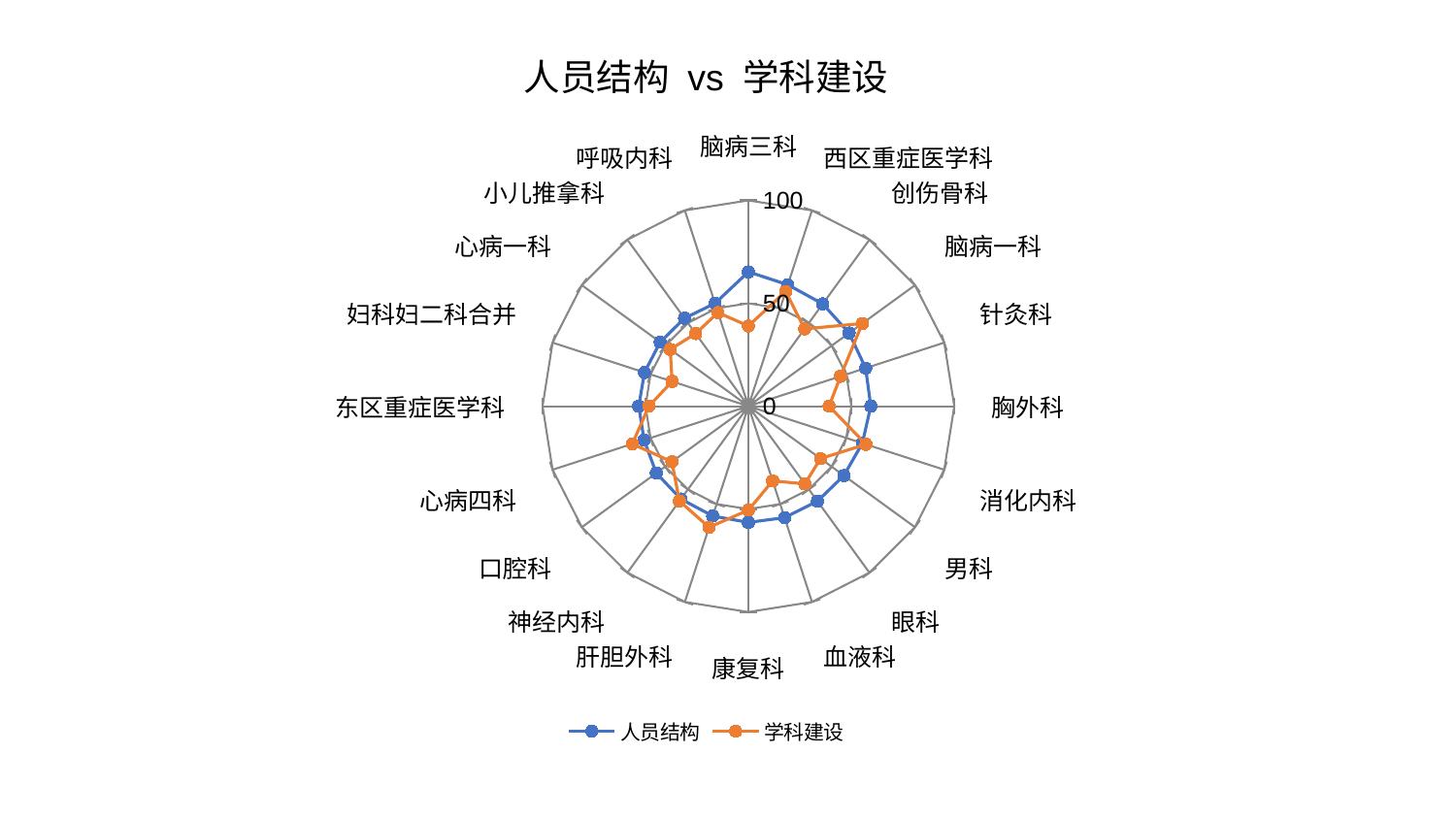

### Chart: 人员结构 vs 学科建设

| Category | 人员结构 | 学科建设 |
|---|---|---|
| 脑病三科 | 65.258783865856 | 38.98113090714721 |
| 西区重症医学科 | 62.05271685492941 | 58.63593955212935 |
| 创伤骨科 | 61.425726482530145 | 46.450252269248104 |
| 脑病一科 | 60.469510472327215 | 68.38467501444802 |
| 针灸科 | 59.87580342904919 | 47.04131439817536 |
| 胸外科 | 59.463004012229064 | 39.19387675997659 |
| 消化内科 | 58.205942690406424 | 60.08914713191573 |
| 男科 | 57.34042177581078 | 43.32228767473705 |
| 眼科 | 57.06479309567973 | 46.69163992351449 |
| 血液科 | 56.95563730883416 | 38.149978036796966 |
| 康复科 | 56.46178992531378 | 50.49405812824339 |
| 肝胆外科 | 56.09062323449807 | 61.87321184472327 |
| 神经内科 | 55.77209353779263 | 56.988377398838196 |
| 口腔科 | 55.30262267527153 | 45.956291424269 |
| 心病四科 | 53.28147222666626 | 59.33274397985492 |
| 东区重症医学科 | 53.278185470882704 | 48.32244578089871 |
| 妇科妇二科合并 | 53.088611978092516 | 38.97650562833167 |
| 心病一科 | 52.96158474078732 | 46.966003482482755 |
| 小儿推拿科 | 52.82441316931411 | 43.62623646019417 |
| 呼吸内科 | 52.51794958304032 | 47.80836938317139 |
23